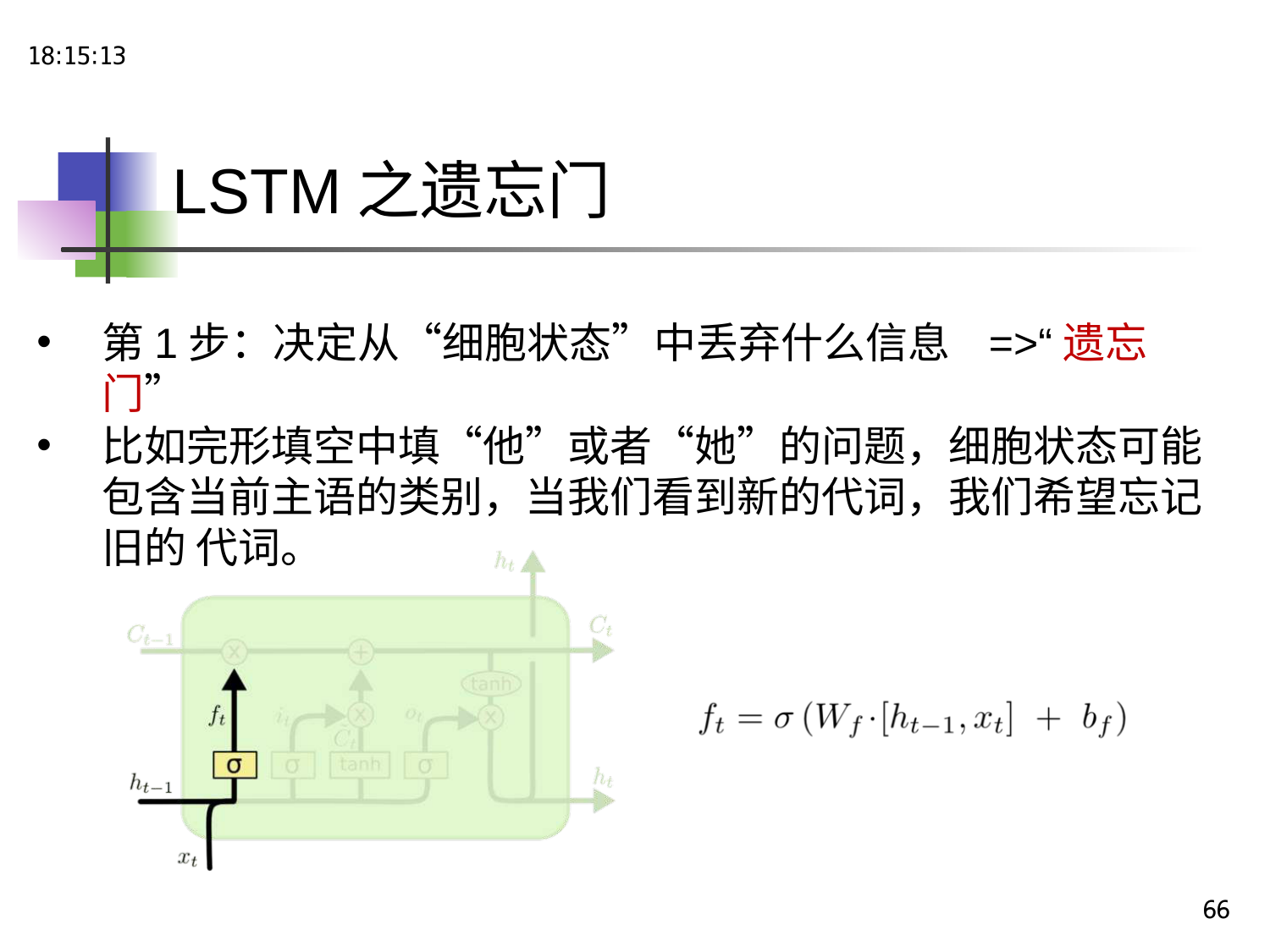

18:15:13
# LSTM之遗忘门
第1步：决定从“细胞状态”中丢弃什么信息   =>“遗忘门”
比如完形填空中填“他”或者“她”的问题，细胞状态可能包含当前主语的类别，当我们看到新的代词，我们希望忘记旧的 代词。

66